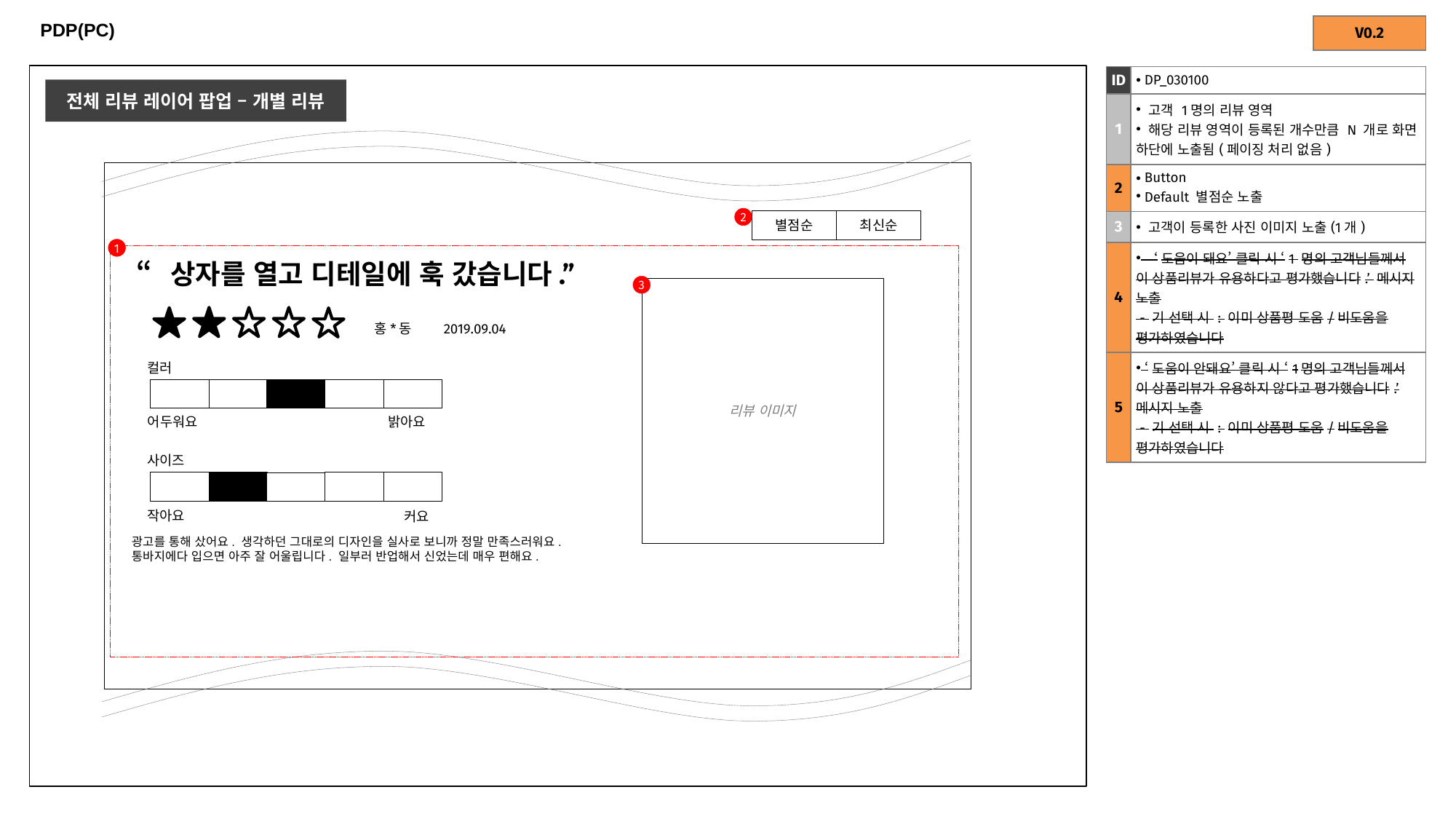

# PDP(PC)

| V0.2 |
| --- |

| ID | DP\_030100 |
| --- | --- |
| 1 | 고객 1명의 리뷰 영역 해당 리뷰 영역이 등록된 개수만큼 N 개로 화면 하단에 노출됨(페이징 처리 없음) |
| 2 | Button Default 별점순 노출 |
| 3 | 고객이 등록한 사진 이미지 노출(1개) |
| 4 | ‘도움이 돼요’ 클릭 시 ‘1 명의 고객님들께서 이 상품리뷰가 유용하다고 평가했습니다.’ 메시지 노출 - 기 선택 시 : 이미 상품평 도움/비도움을 평가하였습니다 |
| 5 | ‘도움이 안돼요’ 클릭 시 ‘1명의 고객님들께서 이 상품리뷰가 유용하지 않다고 평가했습니다.’ 메시지 노출 - 기 선택 시 : 이미 상품평 도움/비도움을 평가하였습니다 |
전체 리뷰 레이어 팝업 – 개별 리뷰

2
별점순
최신순
1

“상자를 열고 디테일에 훅 갔습니다.”
3
리뷰 이미지
2019.09.04

홍*동
컬러

어두워요
밝아요
사이즈

작아요
커요
광고를 통해 샀어요. 생각하던 그대로의 디자인을 실사로 보니까 정말 만족스러워요. 통바지에다 입으면 아주 잘 어울립니다. 일부러 반업해서 신었는데 매우 편해요.